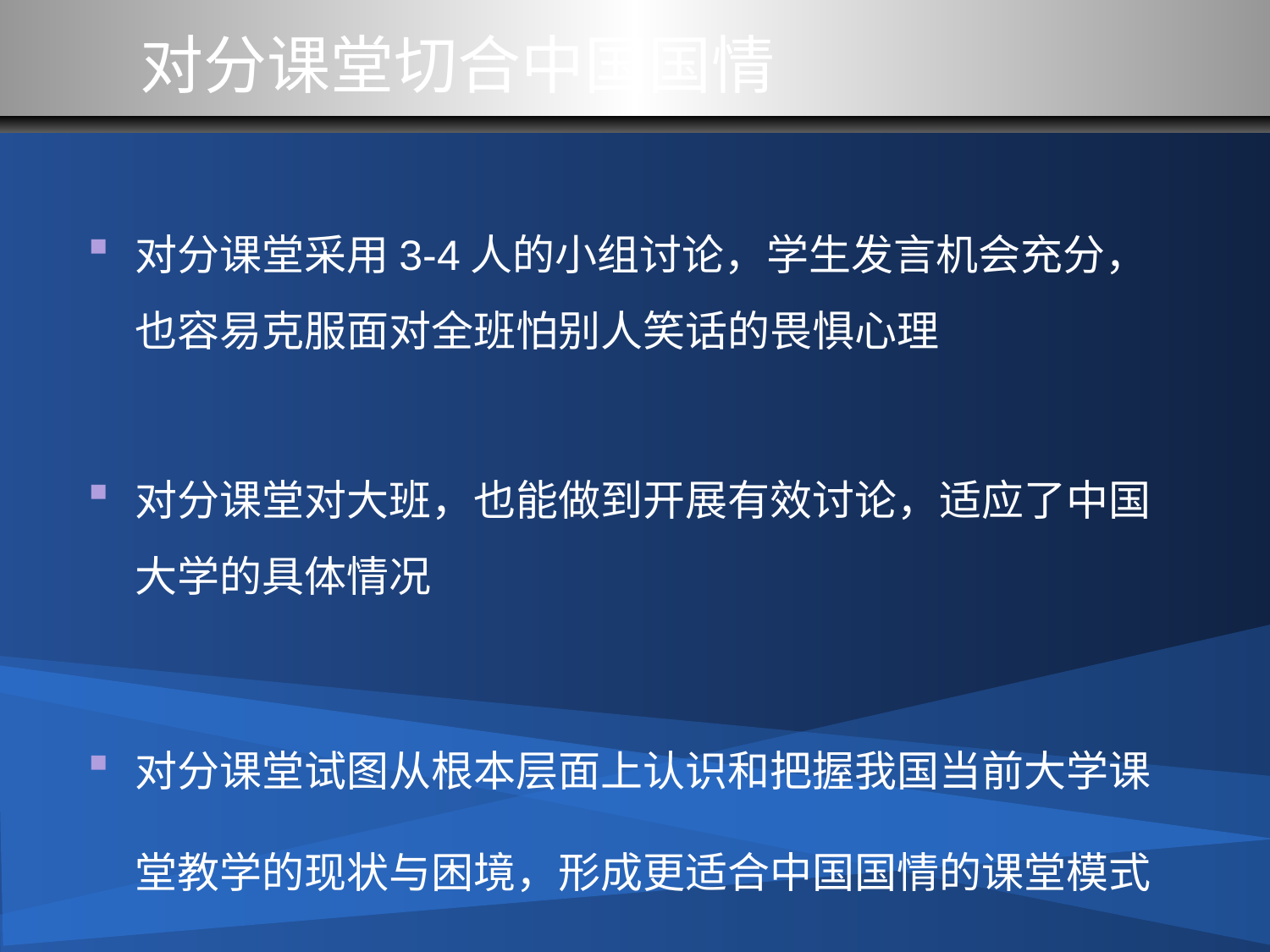

对分课堂切合中国国情
对分课堂采用3-4人的小组讨论，学生发言机会充分，也容易克服面对全班怕别人笑话的畏惧心理

对分课堂对大班，也能做到开展有效讨论，适应了中国大学的具体情况

对分课堂试图从根本层面上认识和把握我国当前大学课堂教学的现状与困境，形成更适合中国国情的课堂模式